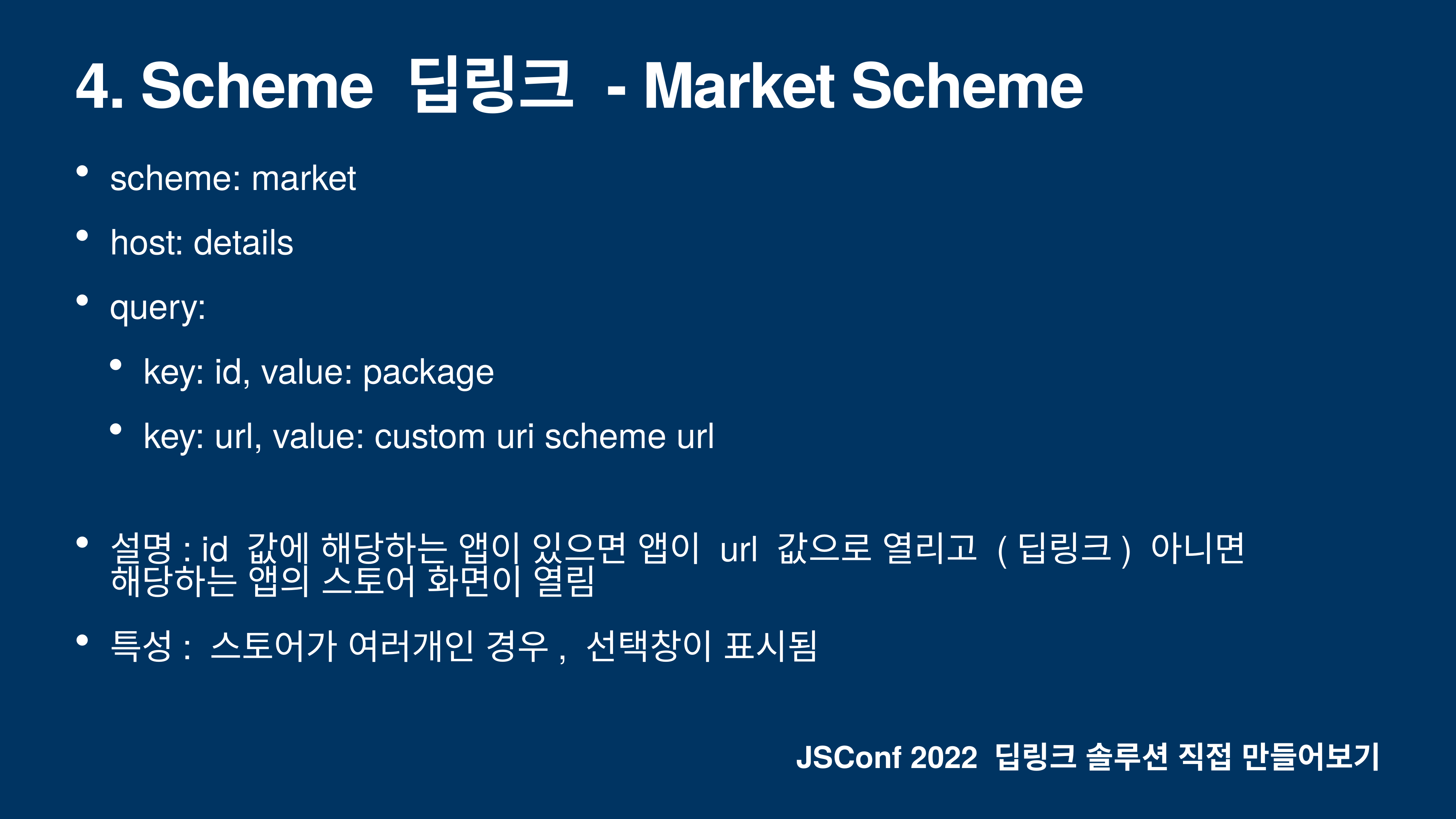

# 4. Scheme 딥링크 - Market Scheme
scheme: market
host: details
query:
key: id, value: package
key: url, value: custom uri scheme url

설명: id 값에 해당하는 앱이 있으면 앱이 url 값으로 열리고 (딥링크) 아니면 해당하는 앱의 스토어 화면이 열림
특성: 스토어가 여러개인 경우, 선택창이 표시됨
JSConf 2022 딥링크 솔루션 직접 만들어보기